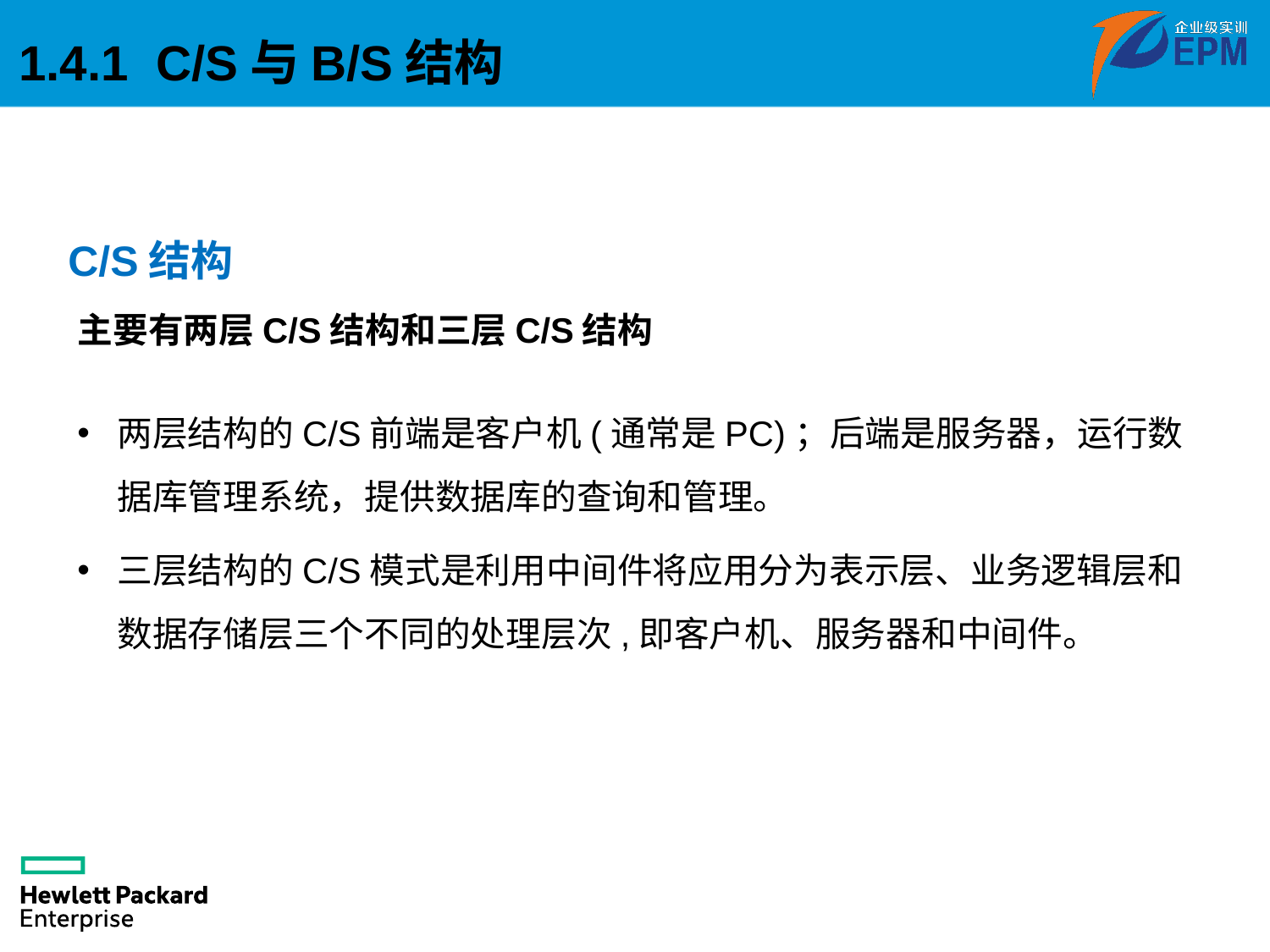

1.4.1  C/S与B/S结构
 C/S结构
主要有两层C/S结构和三层C/S结构

两层结构的C/S前端是客户机(通常是PC)；后端是服务器，运行数据库管理系统，提供数据库的查询和管理。
三层结构的C/S模式是利用中间件将应用分为表示层、业务逻辑层和数据存储层三个不同的处理层次,即客户机、服务器和中间件。